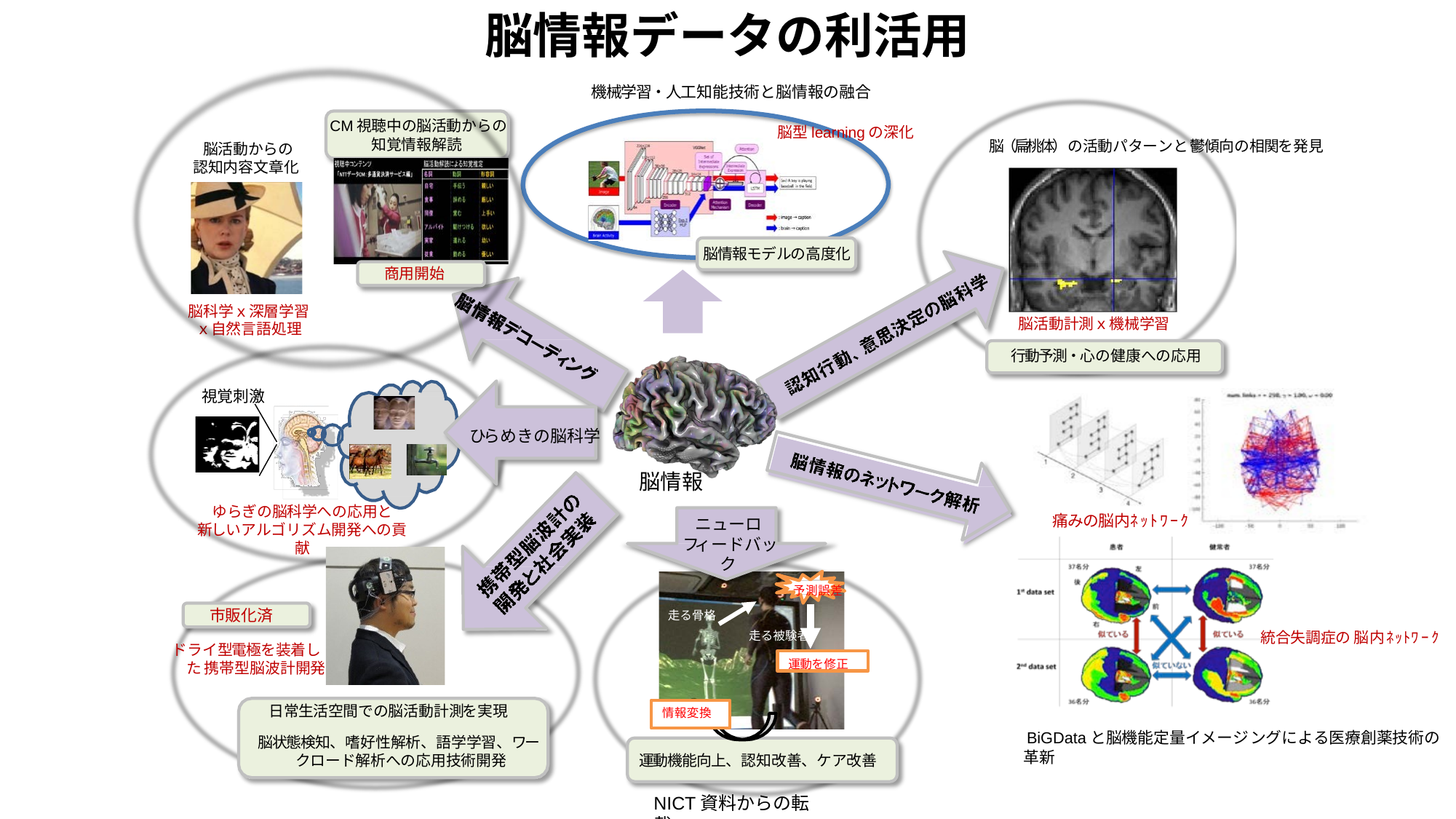

脳情報データの利活用

機械学習・人工知能技術と脳情報の融合

CM視聴中の脳活動からの
脳型learningの深化
知覚情報解読
脳（扁桃体）の活動パターンと 鬱傾向の相関を発見

脳活動からの 認知内容文章化

脳情報モデルの高度化

商用開始

脳科学ｘ深層学習
ｘ自然言語処理
脳活動計測ｘ機械学習

行動予測・心の健康への応用

視覚刺激

ひらめきの脳科学

脳情報

ゆらぎの脳科学への応用と
新しいアルゴリズム開発への貢献

痛みの脳内ﾈｯﾄﾜｰｸ
ニューロ
フィードバック

予測誤差

市販化済

走る骨格

走る被験者
統合失調症の 脳内ﾈｯﾄﾜｰｸ

ドライ型電極を装着した 携帯型脳波計開発
運動を修正

日常生活空間での脳活動計測を実現

情報変換

BiGDataと脳機能定量イメージ ングによる医療創薬技術の革新

脳状態検知、嗜好性解析、語学学習、ワー クロード解析への応用技術開発

運動機能向上、認知改善、ケア改善
NICT資料からの転載